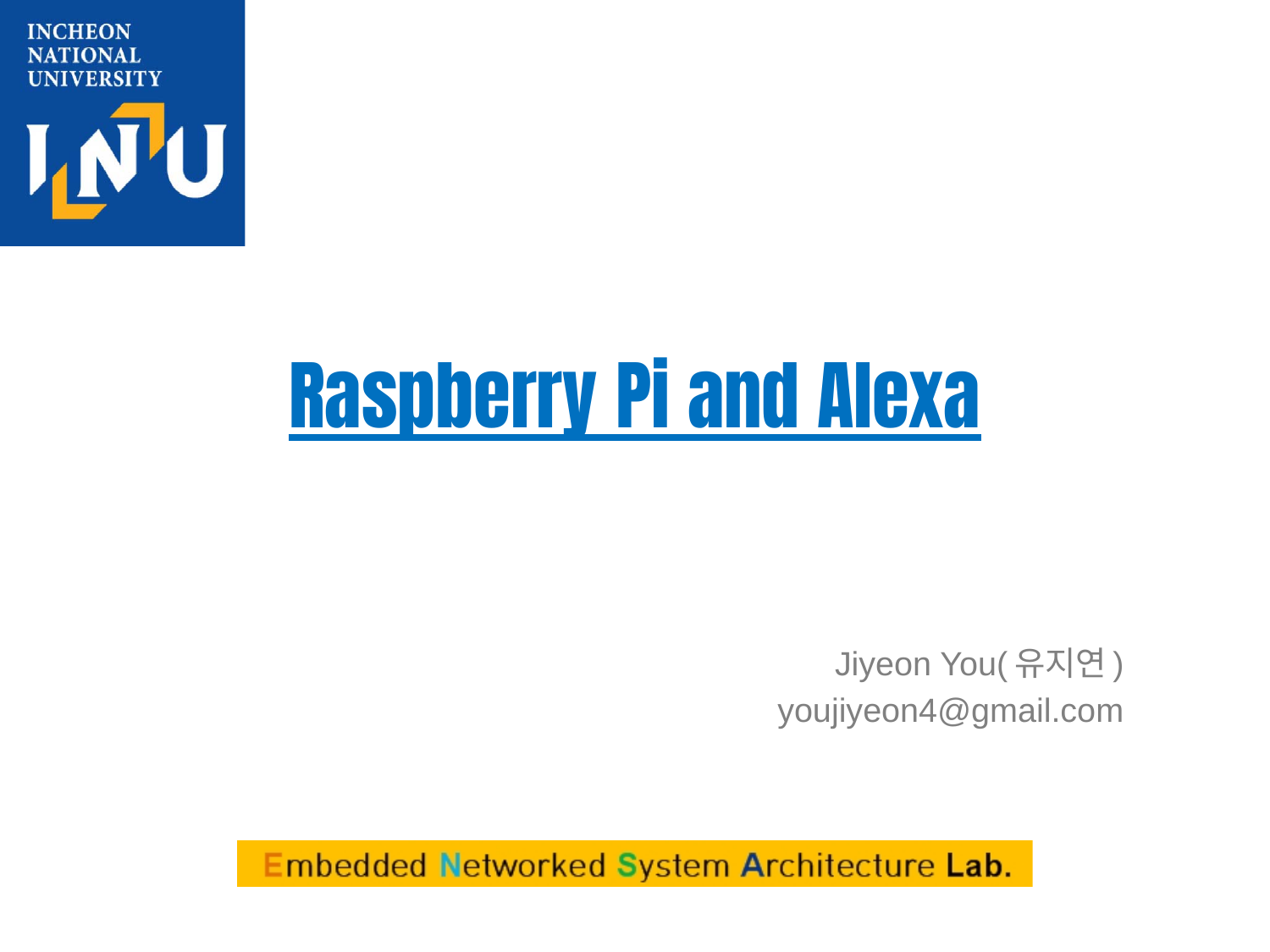

# Raspberry Pi and Alexa
Jiyeon You(유지연)
youjiyeon4@gmail.com